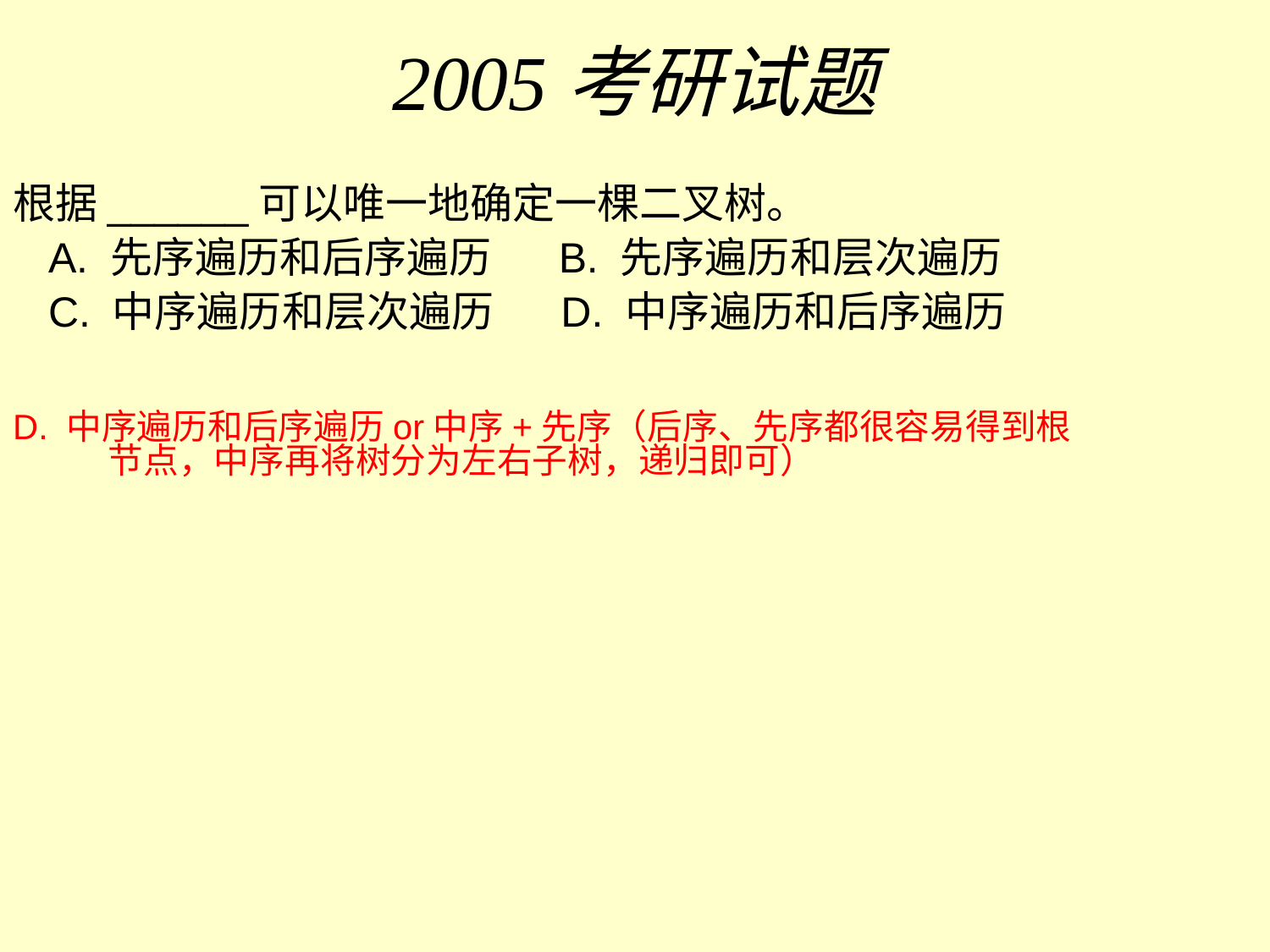

# 2005考研试题
根据______可以唯一地确定一棵二叉树。
   A. 先序遍历和后序遍历      B. 先序遍历和层次遍历
   C. 中序遍历和层次遍历      D. 中序遍历和后序遍历

D. 中序遍历和后序遍历or中序+先序（后序、先序都很容易得到根节点，中序再将树分为左右子树，递归即可）